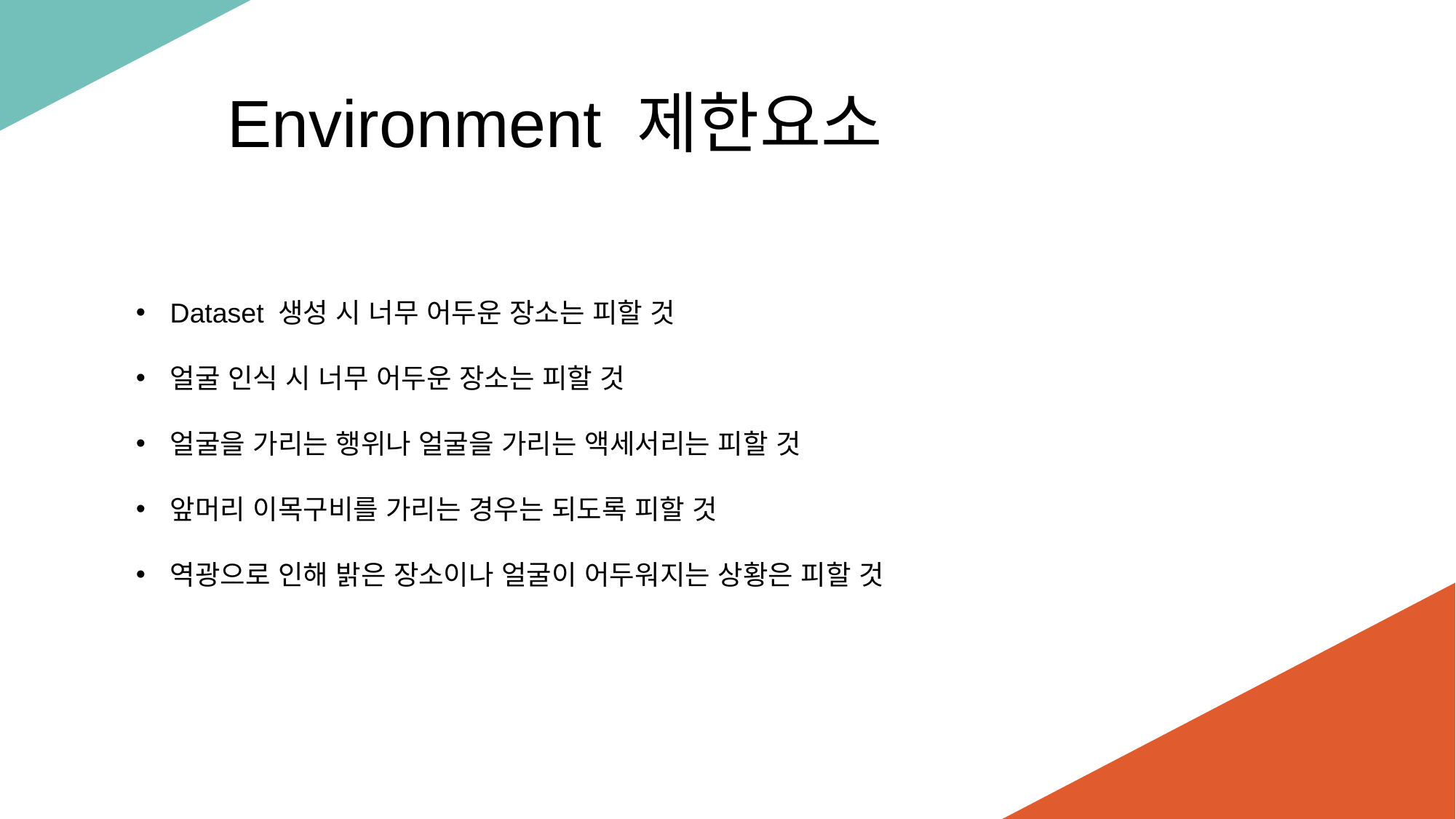

Environment 제한요소

Dataset 생성 시 너무 어두운 장소는 피할 것

얼굴 인식 시 너무 어두운 장소는 피할 것

얼굴을 가리는 행위나 얼굴을 가리는 액세서리는 피할 것

앞머리 이목구비를 가리는 경우는 되도록 피할 것

역광으로 인해 밝은 장소이나 얼굴이 어두워지는 상황은 피할 것